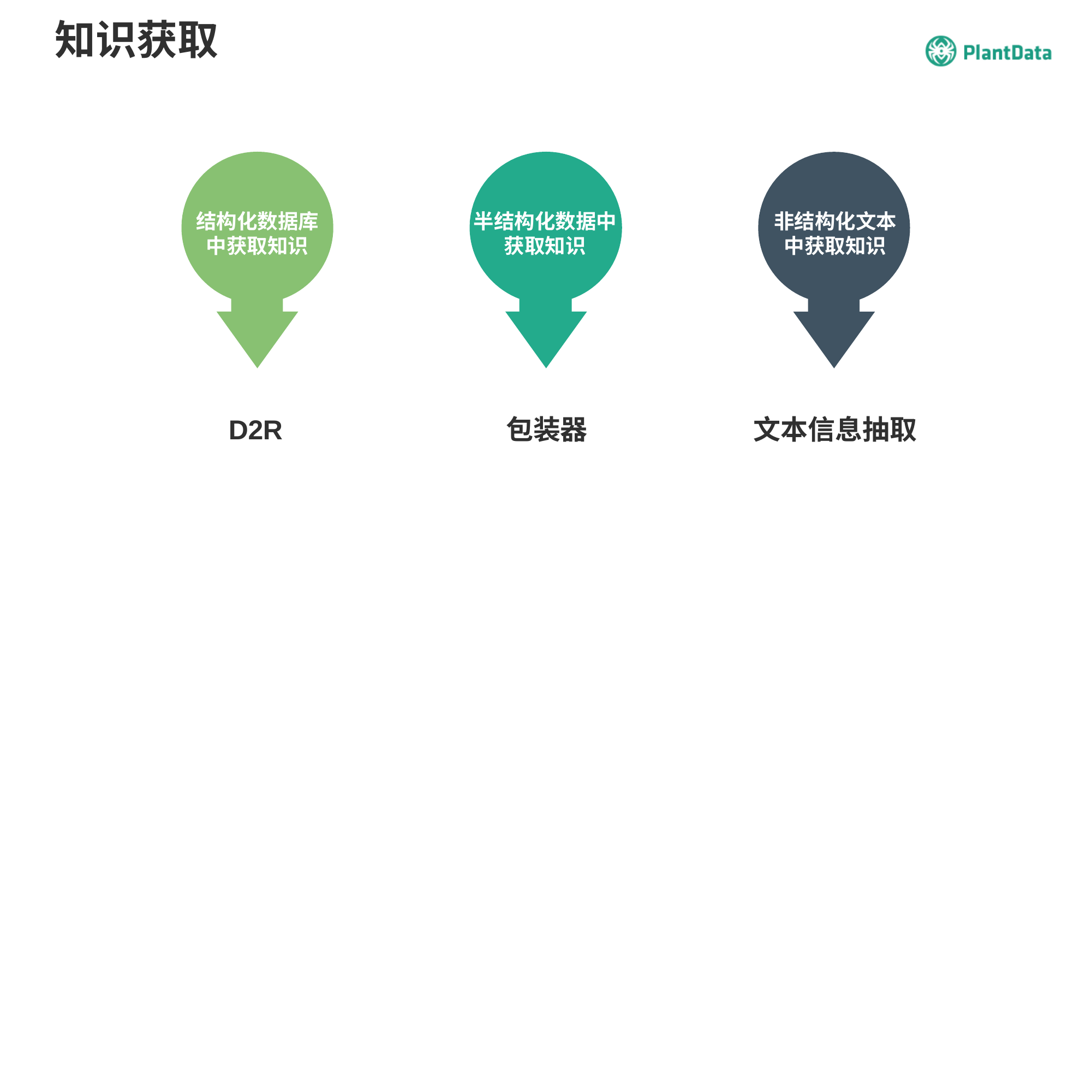

知识获取

结构化数据库 中获取知识
半结构化数据中 获取知识
非结构化文本 中获取知识
D2R
包装器
文本信息抽取